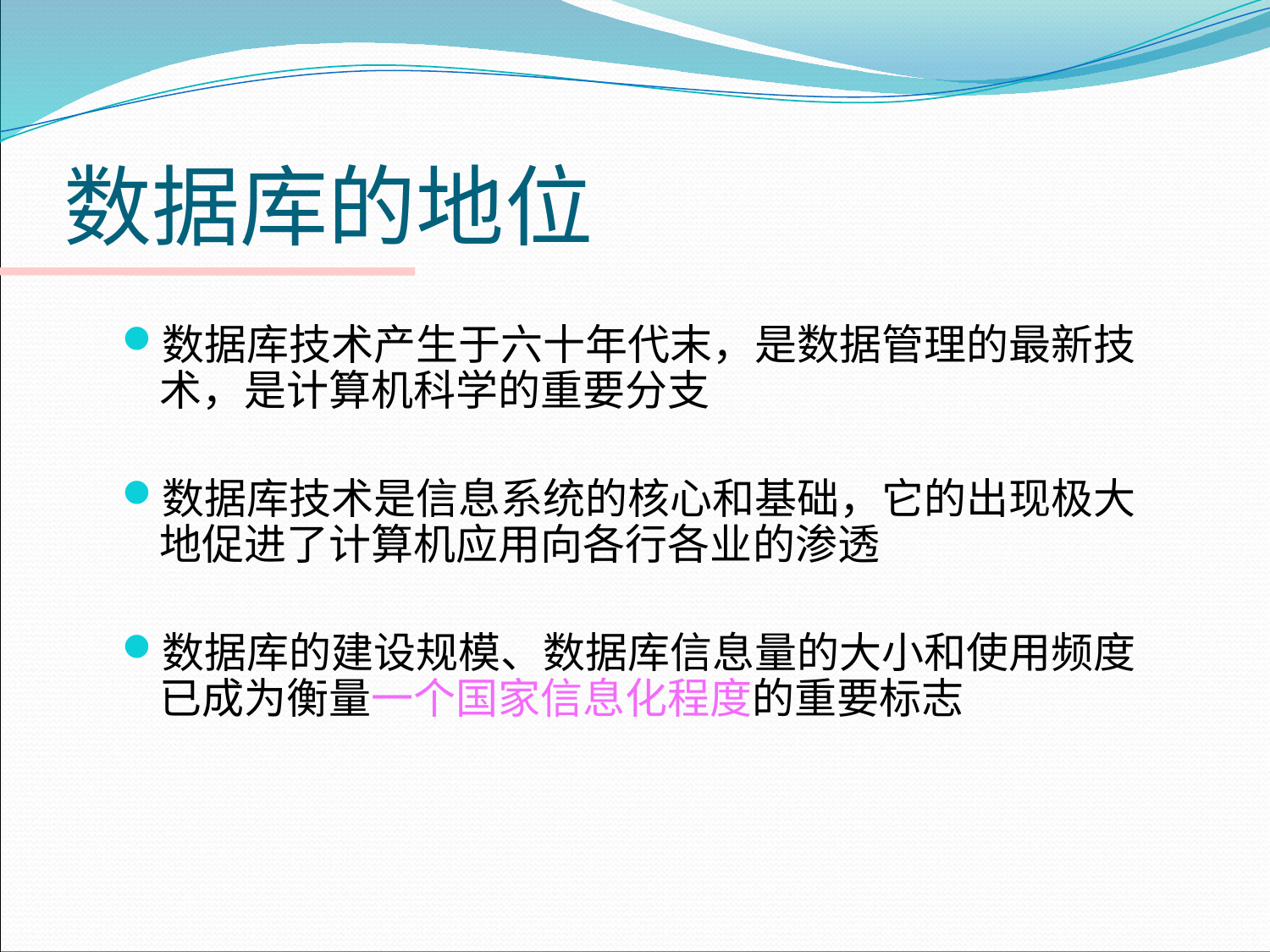

# 数据库的地位
数据库技术产生于六十年代末，是数据管理的最新技术，是计算机科学的重要分支

数据库技术是信息系统的核心和基础，它的出现极大地促进了计算机应用向各行各业的渗透

数据库的建设规模、数据库信息量的大小和使用频度已成为衡量一个国家信息化程度的重要标志

12